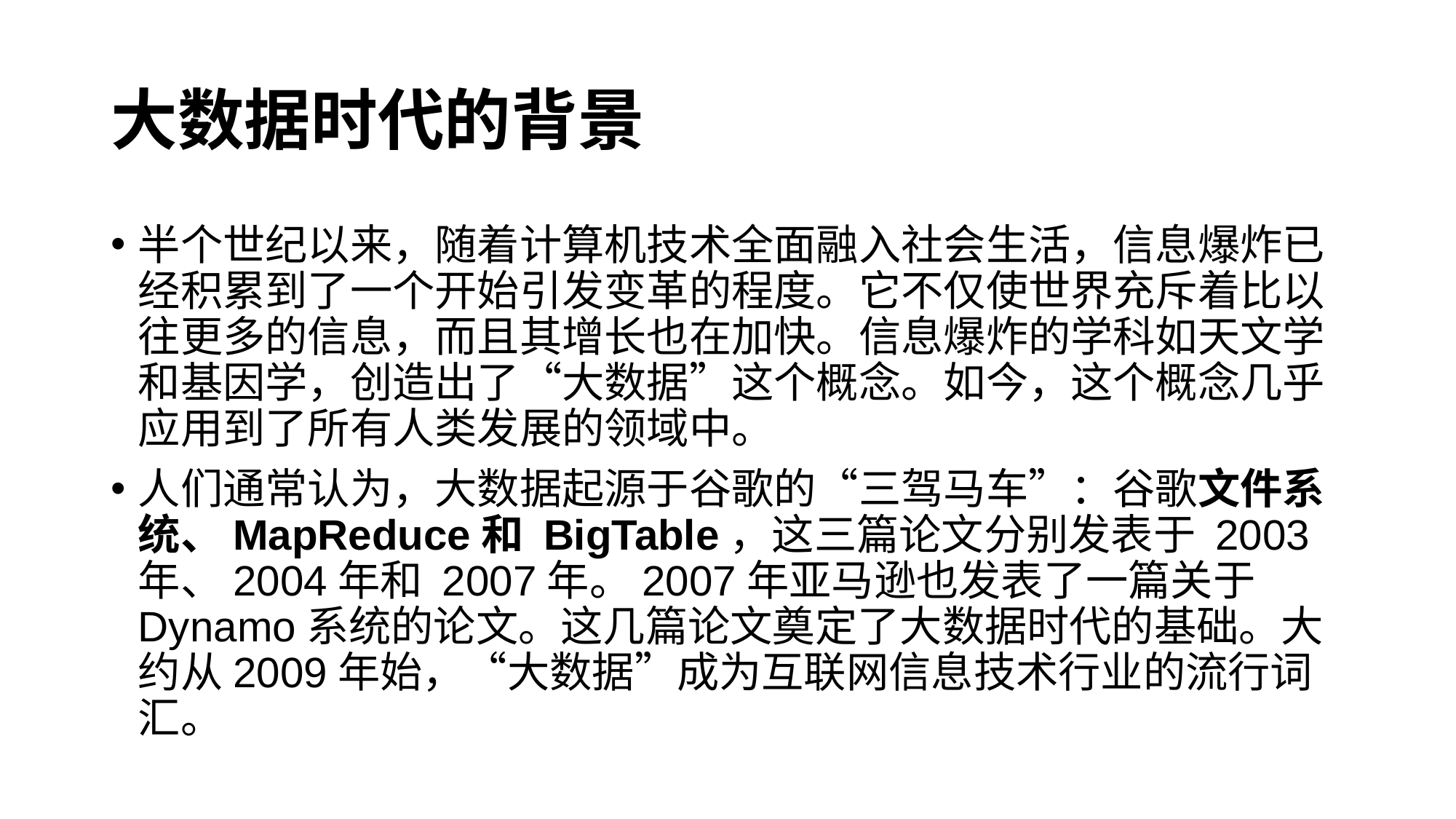

# 大数据时代的背景
半个世纪以来，随着计算机技术全面融入社会生活，信息爆炸已经积累到了一个开始引发变革的程度。它不仅使世界充斥着比以往更多的信息，而且其增长也在加快。信息爆炸的学科如天文学和基因学，创造出了“大数据”这个概念。如今，这个概念几乎应用到了所有人类发展的领域中。
人们通常认为，大数据起源于谷歌的“三驾马车”：谷歌文件系统、MapReduce和 BigTable，这三篇论文分别发表于 2003年、2004年和 2007年。2007年亚马逊也发表了一篇关于 Dynamo系统的论文。这几篇论文奠定了大数据时代的基础。大约从2009年始，“大数据”成为互联网信息技术行业的流行词汇。